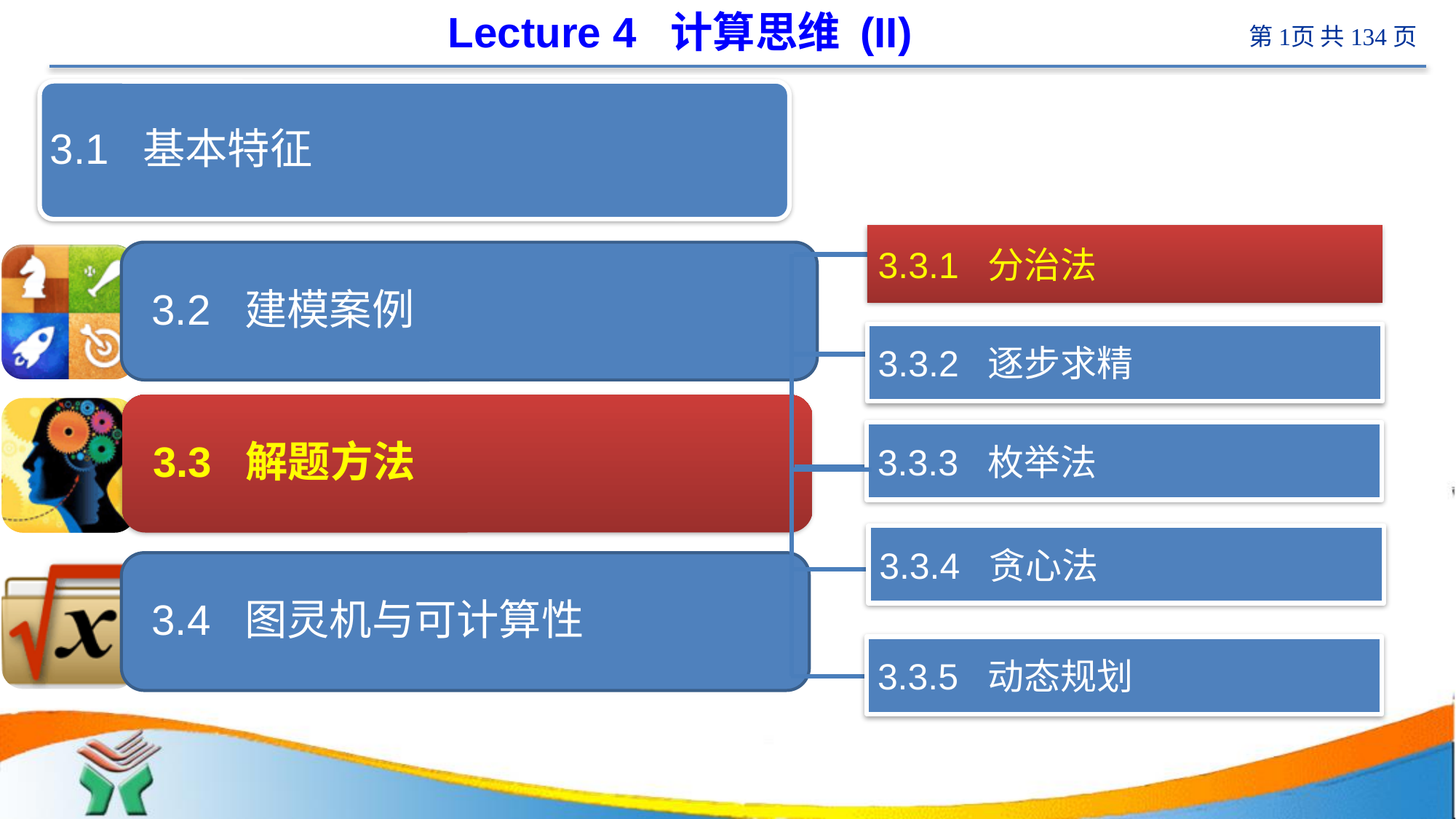

# Lecture 4  计算思维 (II)
               计算机
3.1  基本特征
3.2  建模案例
3.3  解题方法
3.4  图灵机与可计算性
3.3.1  分治法
3.3.2  逐步求精
3.3.3  枚举法
3.3.4  贪心法
3.3.5  动态规划